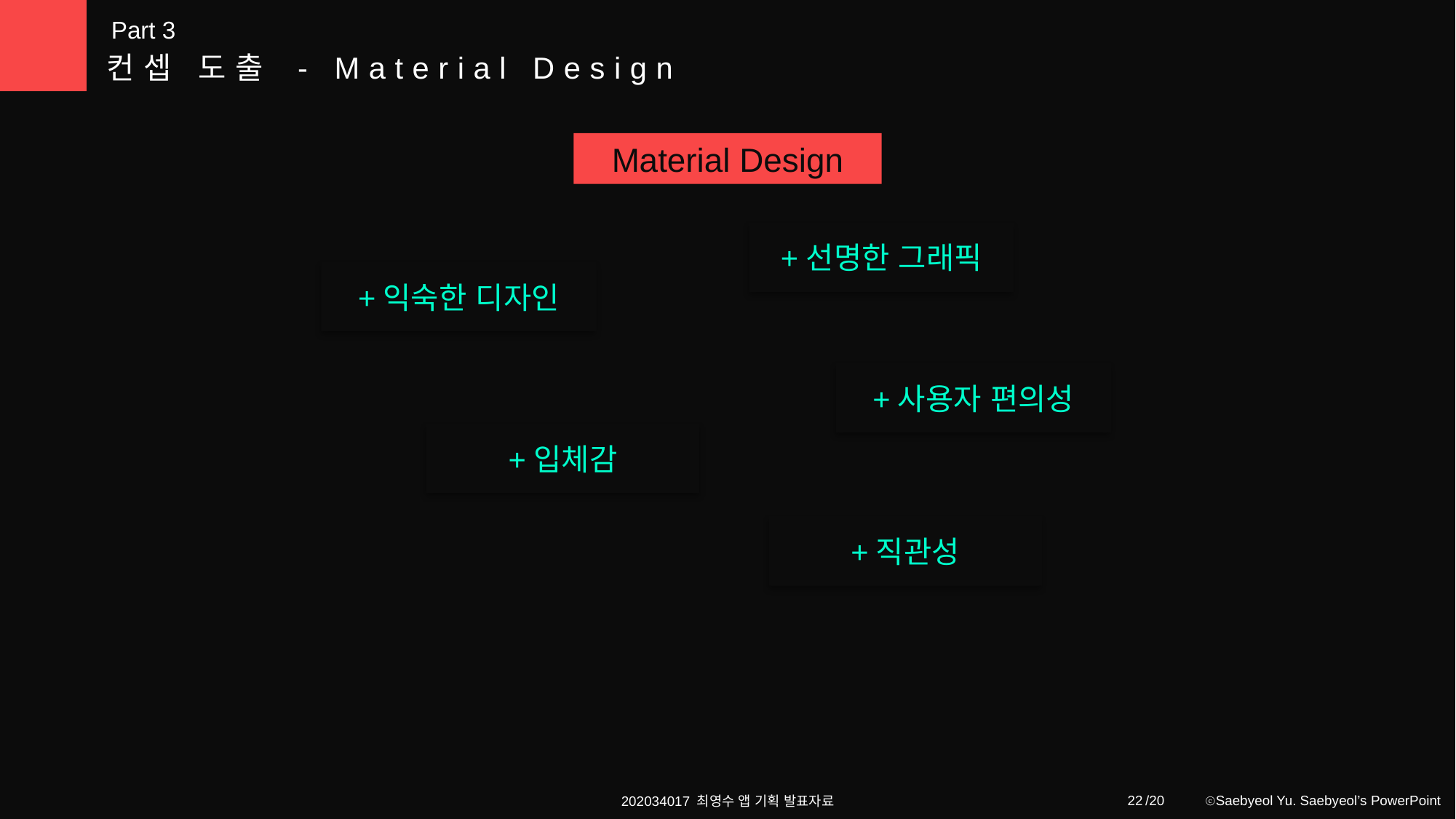

Part 3
컨셉 도출 - Material Design
Material Design
+선명한 그래픽
+익숙한 디자인
+사용자 편의성
+입체감
+직관성
22
202034017 최영수 앱 기획 발표자료